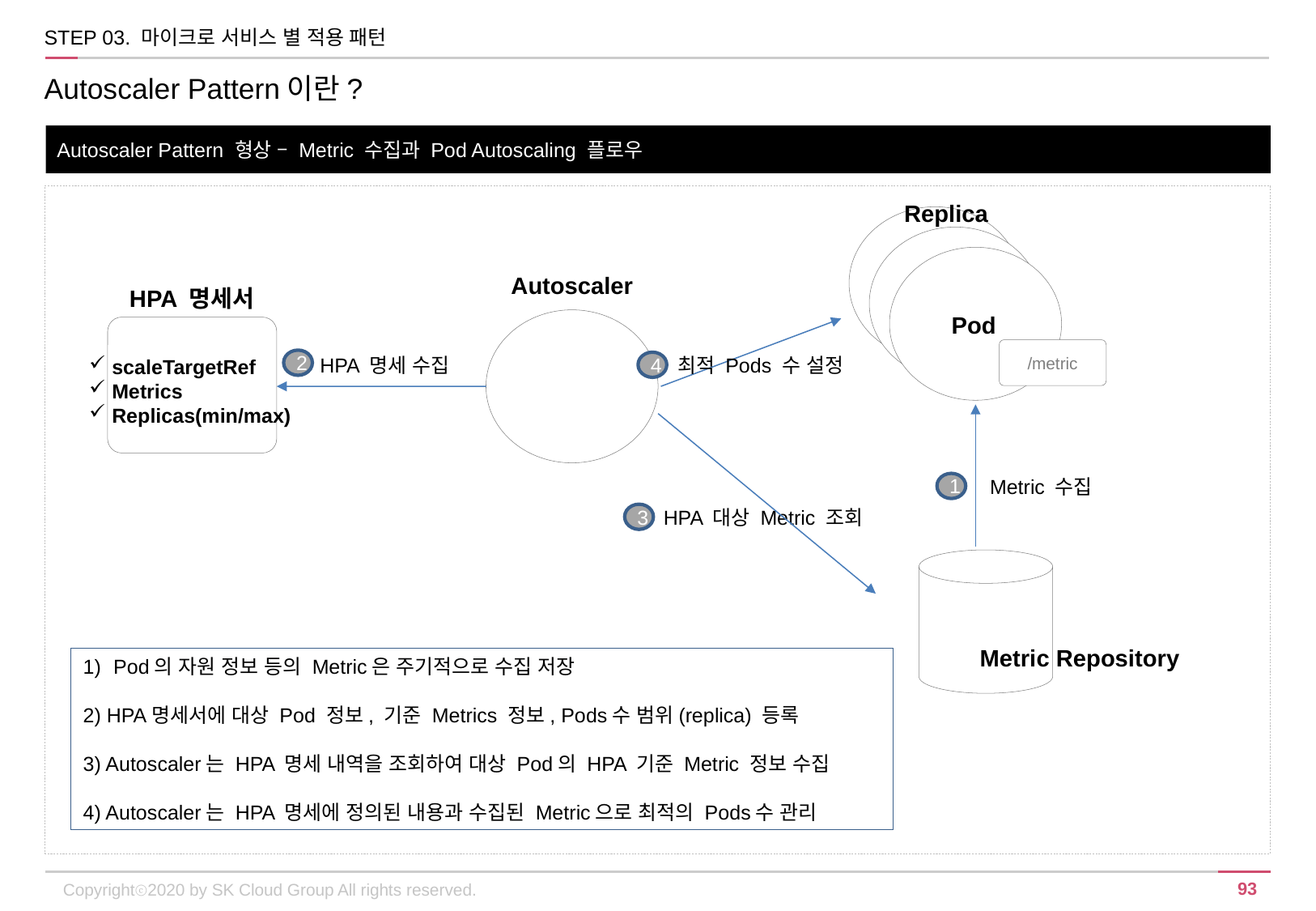

STEP 03. 마이크로 서비스 별 적용 패턴
Autoscaler Pattern이란?
Autoscaler Pattern 형상 – Metric 수집과 Pod Autoscaling 플로우
Replica

Autoscaler
HPA 명세서
Pod

/metric
HPA 명세 수집
최적 Pods 수 설정
scaleTargetRef
Metrics
Replicas(min/max)
2
4
Metric 수집
1
HPA 대상 Metric 조회
3

Metric Repository
Pod의 자원 정보 등의 Metric은 주기적으로 수집 저장

2) HPA명세서에 대상 Pod 정보, 기준 Metrics 정보, Pods수 범위(replica) 등록

3) Autoscaler는 HPA 명세 내역을 조회하여 대상 Pod의 HPA 기준 Metric 정보 수집

4) Autoscaler는 HPA 명세에 정의된 내용과 수집된 Metric으로 최적의 Pods수 관리
Copyrightⓒ2020 by SK Cloud Group All rights reserved.